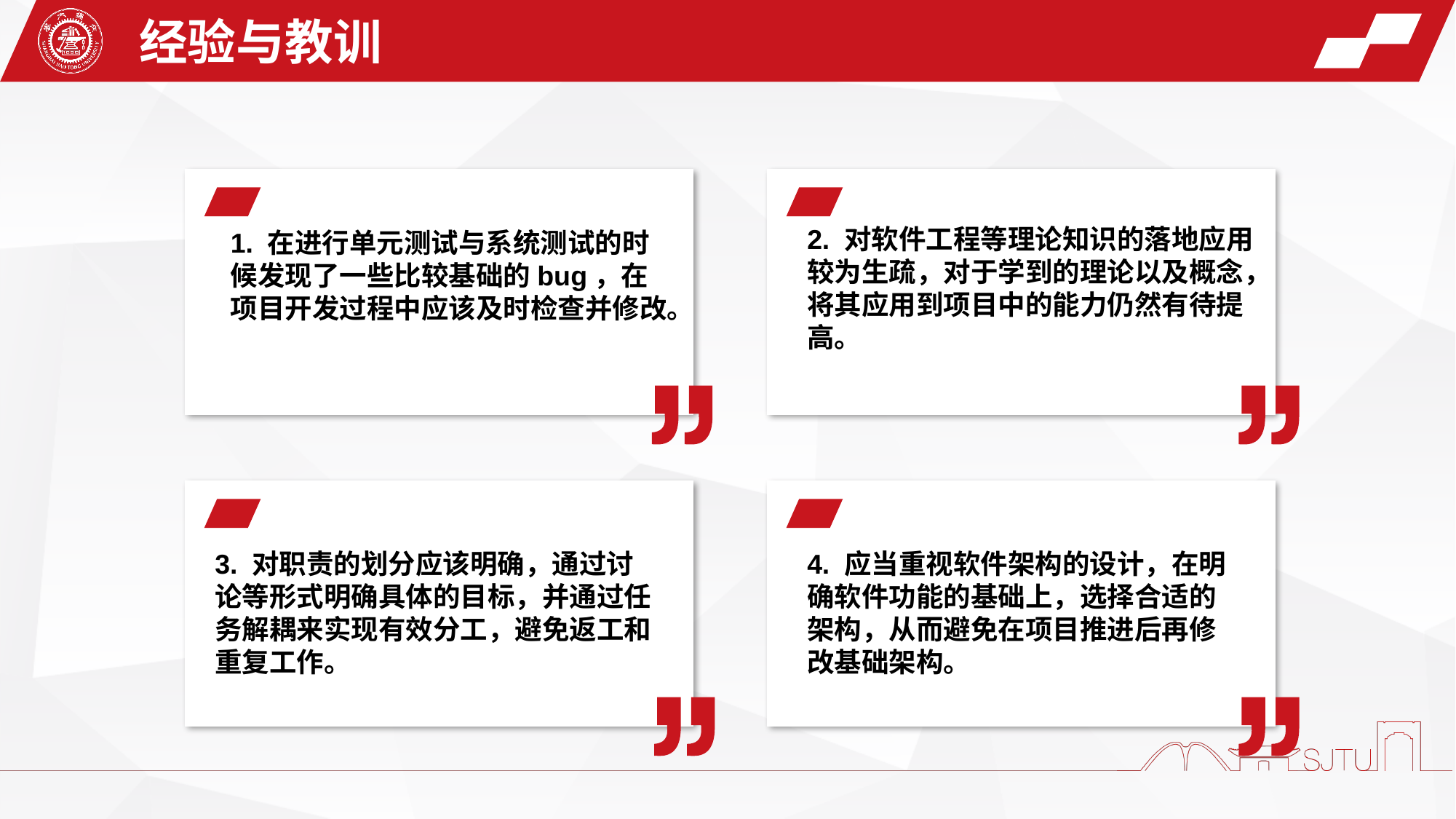

经验与教训

2. 对软件工程等理论知识的落地应用较为生疏，对于学到的理论以及概念，将其应用到项目中的能力仍然有待提高。
1. 在进行单元测试与系统测试的时候发现了一些比较基础的bug，在项目开发过程中应该及时检查并修改。

3. 对职责的划分应该明确，通过讨论等形式明确具体的目标，并通过任务解耦来实现有效分工，避免返工和重复工作。
4. 应当重视软件架构的设计，在明确软件功能的基础上，选择合适的架构，从而避免在项目推进后再修改基础架构。